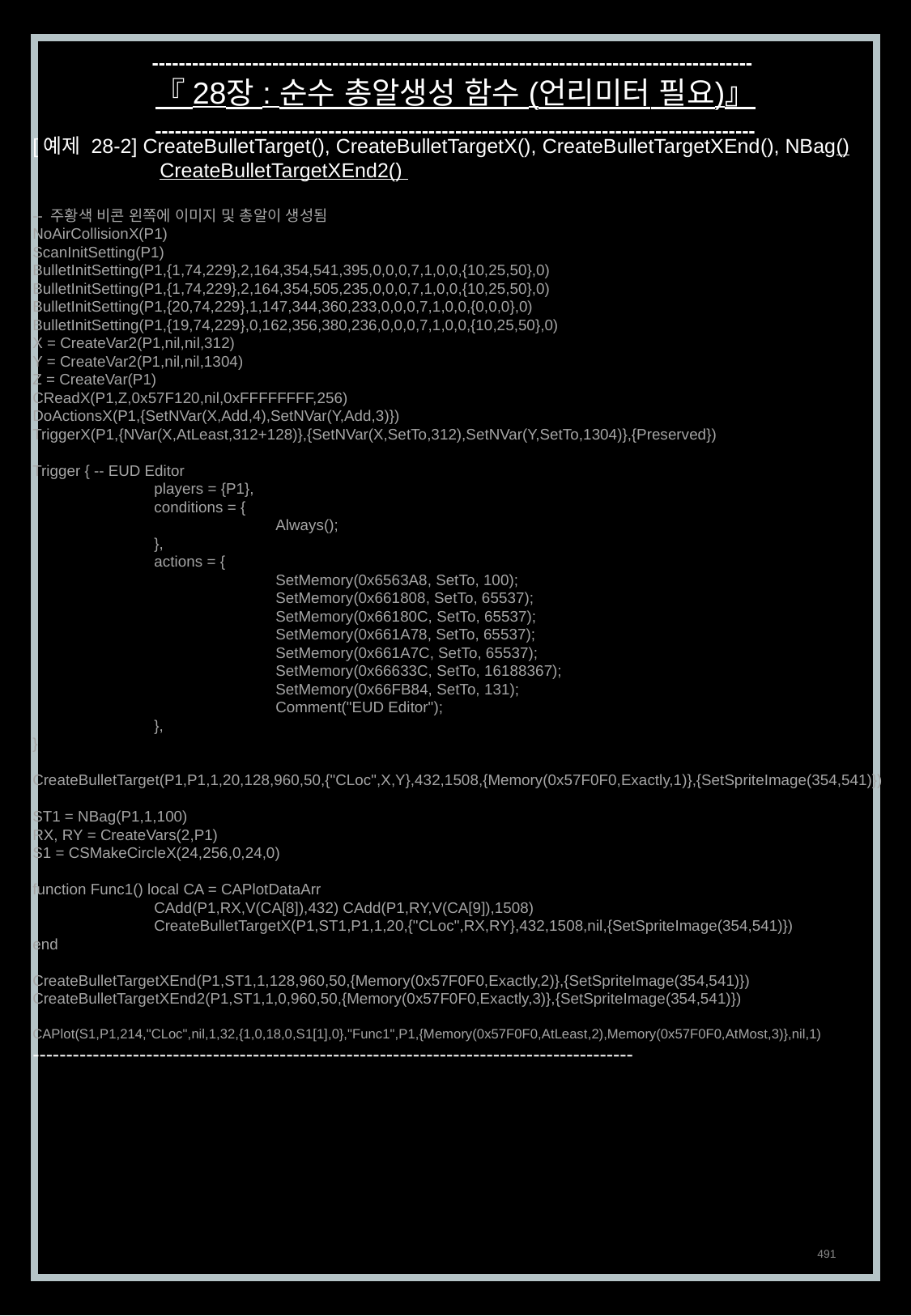

------------------------------------------------------------------------------------------
『 28장 : 순수 총알생성 함수 (언리미터 필요)』
------------------------------------------------------------------------------------------
[예제 28-2] CreateBulletTarget(), CreateBulletTargetX(), CreateBulletTargetXEnd(), NBag()
	 CreateBulletTargetXEnd2()

-- 주황색 비콘 왼쪽에 이미지 및 총알이 생성됨
NoAirCollisionX(P1)
ScanInitSetting(P1)
BulletInitSetting(P1,{1,74,229},2,164,354,541,395,0,0,0,7,1,0,0,{10,25,50},0)
BulletInitSetting(P1,{1,74,229},2,164,354,505,235,0,0,0,7,1,0,0,{10,25,50},0)
BulletInitSetting(P1,{20,74,229},1,147,344,360,233,0,0,0,7,1,0,0,{0,0,0},0)
BulletInitSetting(P1,{19,74,229},0,162,356,380,236,0,0,0,7,1,0,0,{10,25,50},0)
X = CreateVar2(P1,nil,nil,312)
Y = CreateVar2(P1,nil,nil,1304)
Z = CreateVar(P1)
CReadX(P1,Z,0x57F120,nil,0xFFFFFFFF,256)
DoActionsX(P1,{SetNVar(X,Add,4),SetNVar(Y,Add,3)})
TriggerX(P1,{NVar(X,AtLeast,312+128)},{SetNVar(X,SetTo,312),SetNVar(Y,SetTo,1304)},{Preserved})

Trigger { -- EUD Editor
	players = {P1},
	conditions = {
		Always();
	},
	actions = {
		SetMemory(0x6563A8, SetTo, 100);
		SetMemory(0x661808, SetTo, 65537);
		SetMemory(0x66180C, SetTo, 65537);
		SetMemory(0x661A78, SetTo, 65537);
		SetMemory(0x661A7C, SetTo, 65537);
		SetMemory(0x66633C, SetTo, 16188367);
		SetMemory(0x66FB84, SetTo, 131);
		Comment("EUD Editor");
	},
}

CreateBulletTarget(P1,P1,1,20,128,960,50,{"CLoc",X,Y},432,1508,{Memory(0x57F0F0,Exactly,1)},{SetSpriteImage(354,541)})

ST1 = NBag(P1,1,100)
RX, RY = CreateVars(2,P1)
S1 = CSMakeCircleX(24,256,0,24,0)

function Func1() local CA = CAPlotDataArr
	CAdd(P1,RX,V(CA[8]),432) CAdd(P1,RY,V(CA[9]),1508)
	CreateBulletTargetX(P1,ST1,P1,1,20,{"CLoc",RX,RY},432,1508,nil,{SetSpriteImage(354,541)})
end

CreateBulletTargetXEnd(P1,ST1,1,128,960,50,{Memory(0x57F0F0,Exactly,2)},{SetSpriteImage(354,541)})
CreateBulletTargetXEnd2(P1,ST1,1,0,960,50,{Memory(0x57F0F0,Exactly,3)},{SetSpriteImage(354,541)})

CAPlot(S1,P1,214,"CLoc",nil,1,32,{1,0,18,0,S1[1],0},"Func1",P1,{Memory(0x57F0F0,AtLeast,2),Memory(0x57F0F0,AtMost,3)},nil,1)
------------------------------------------------------------------------------------------
491